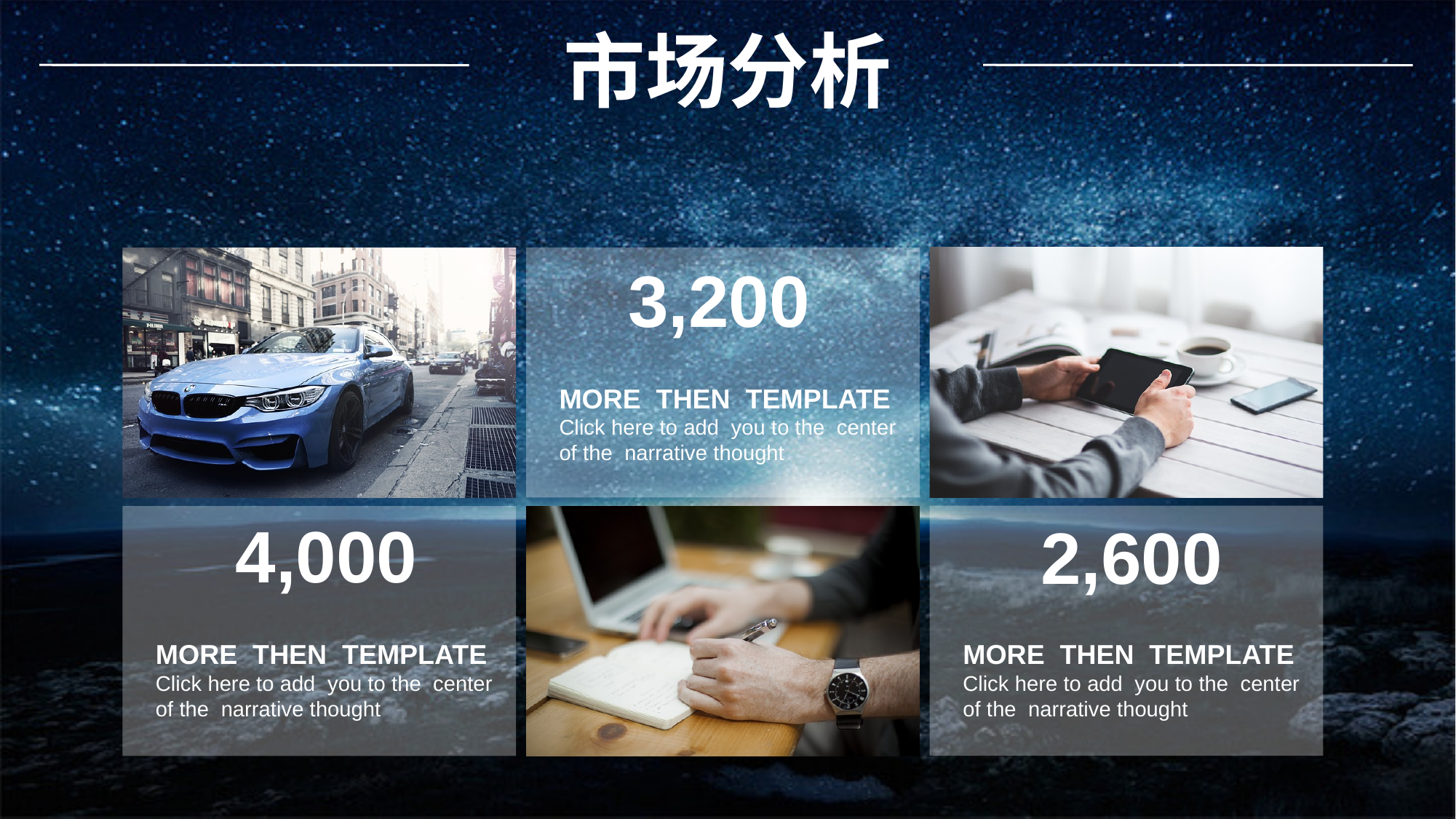

市场分析

3,200
MORE  THEN  TEMPLATE
Click here to add  you to the  center
of the  narrative thought
4,000

2,600

MORE  THEN  TEMPLATE
Click here to add  you to the  center
of the  narrative thought
MORE  THEN  TEMPLATE
Click here to add  you to the  center
of the  narrative thought